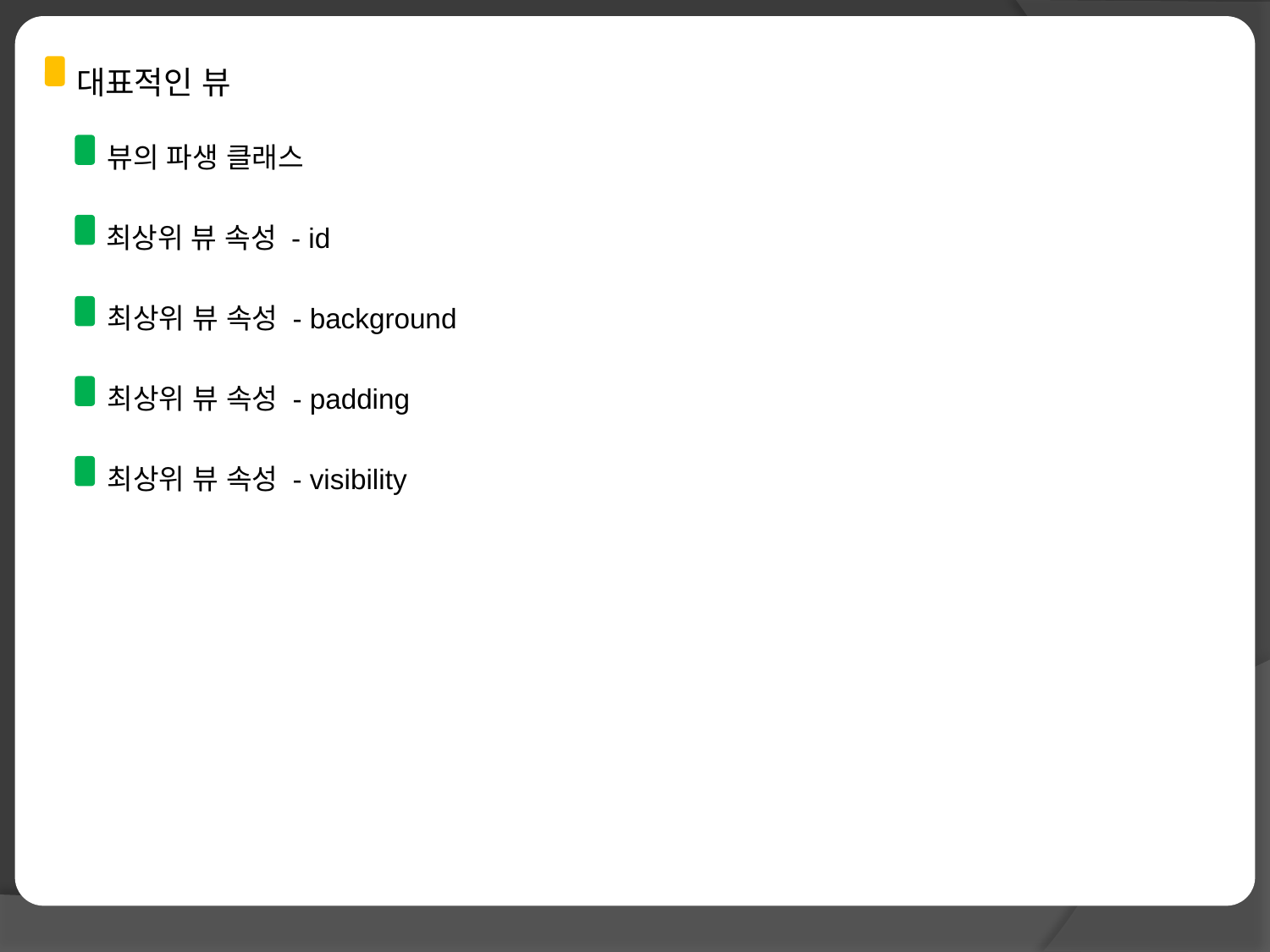

대표적인 뷰
뷰의 파생 클래스

최상위 뷰 속성 - id

최상위 뷰 속성 - background

최상위 뷰 속성 - padding

최상위 뷰 속성 - visibility